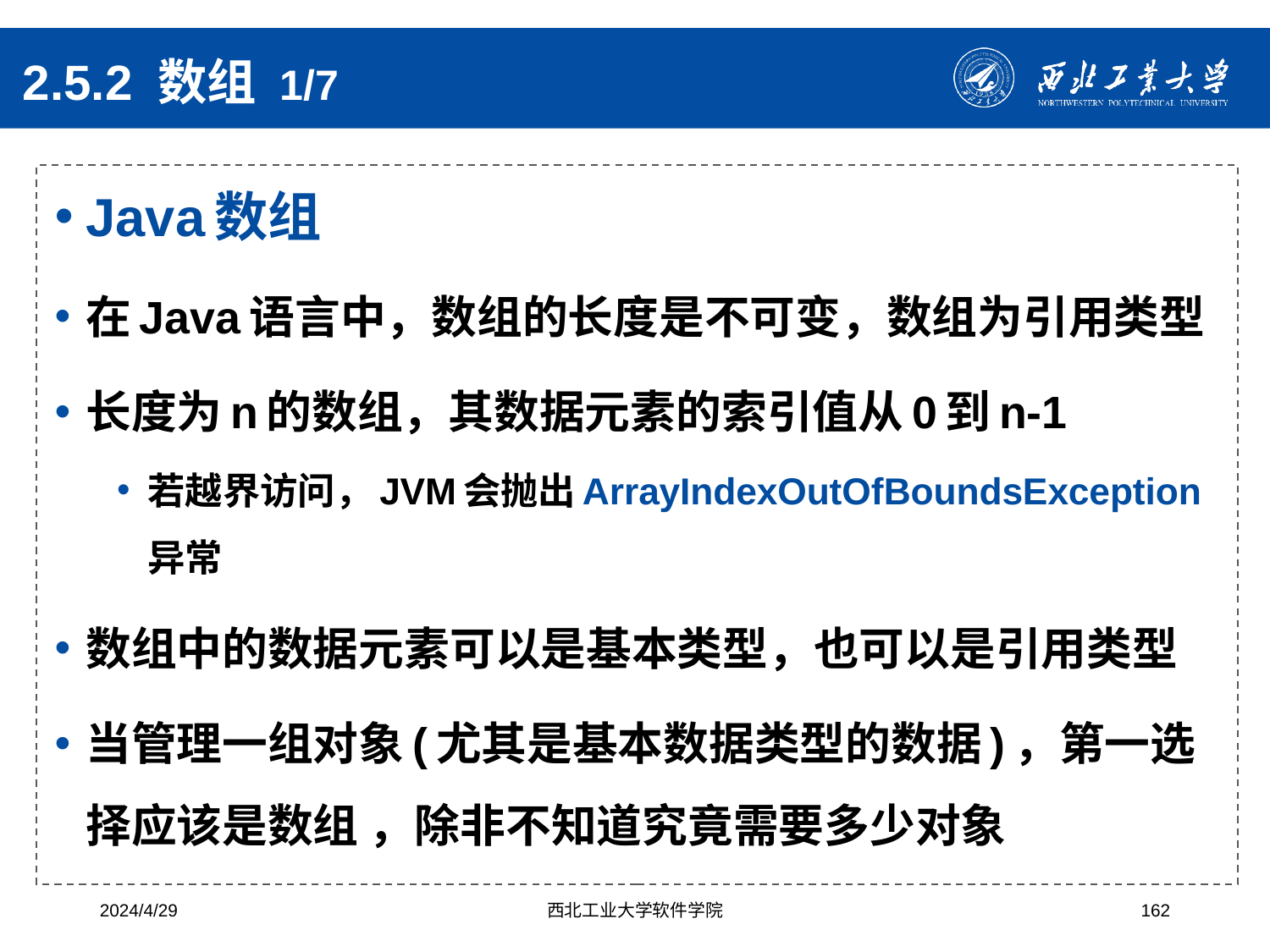

# 2.5.2 数组 1/7
Java数组
在Java语言中，数组的长度是不可变，数组为引用类型
长度为n的数组，其数据元素的索引值从0到n-1
若越界访问，JVM会抛出ArrayIndexOutOfBoundsException异常
数组中的数据元素可以是基本类型，也可以是引用类型
当管理一组对象(尤其是基本数据类型的数据)，第一选择应该是数组 ，除非不知道究竟需要多少对象
2024/4/29
西北工业大学软件学院
162